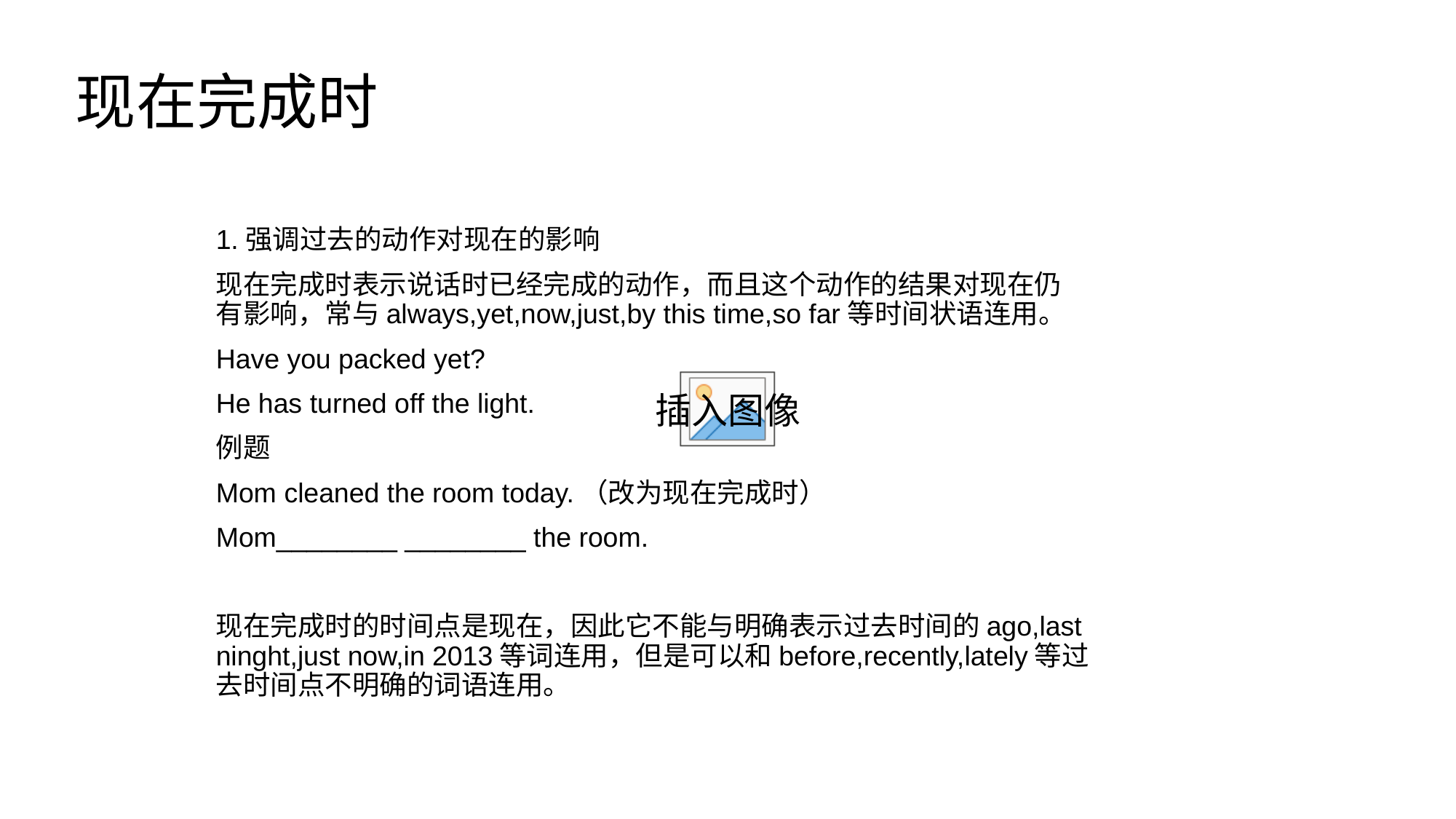

# 现在完成时
1.强调过去的动作对现在的影响
现在完成时表示说话时已经完成的动作，而且这个动作的结果对现在仍有影响，常与always,yet,now,just,by this time,so far等时间状语连用。
Have you packed yet?
He has turned off the light.
例题
Mom cleaned the room today.（改为现在完成时）
Mom________ ________ the room.

现在完成时的时间点是现在，因此它不能与明确表示过去时间的ago,last ninght,just now,in 2013等词连用，但是可以和before,recently,lately等过去时间点不明确的词语连用。